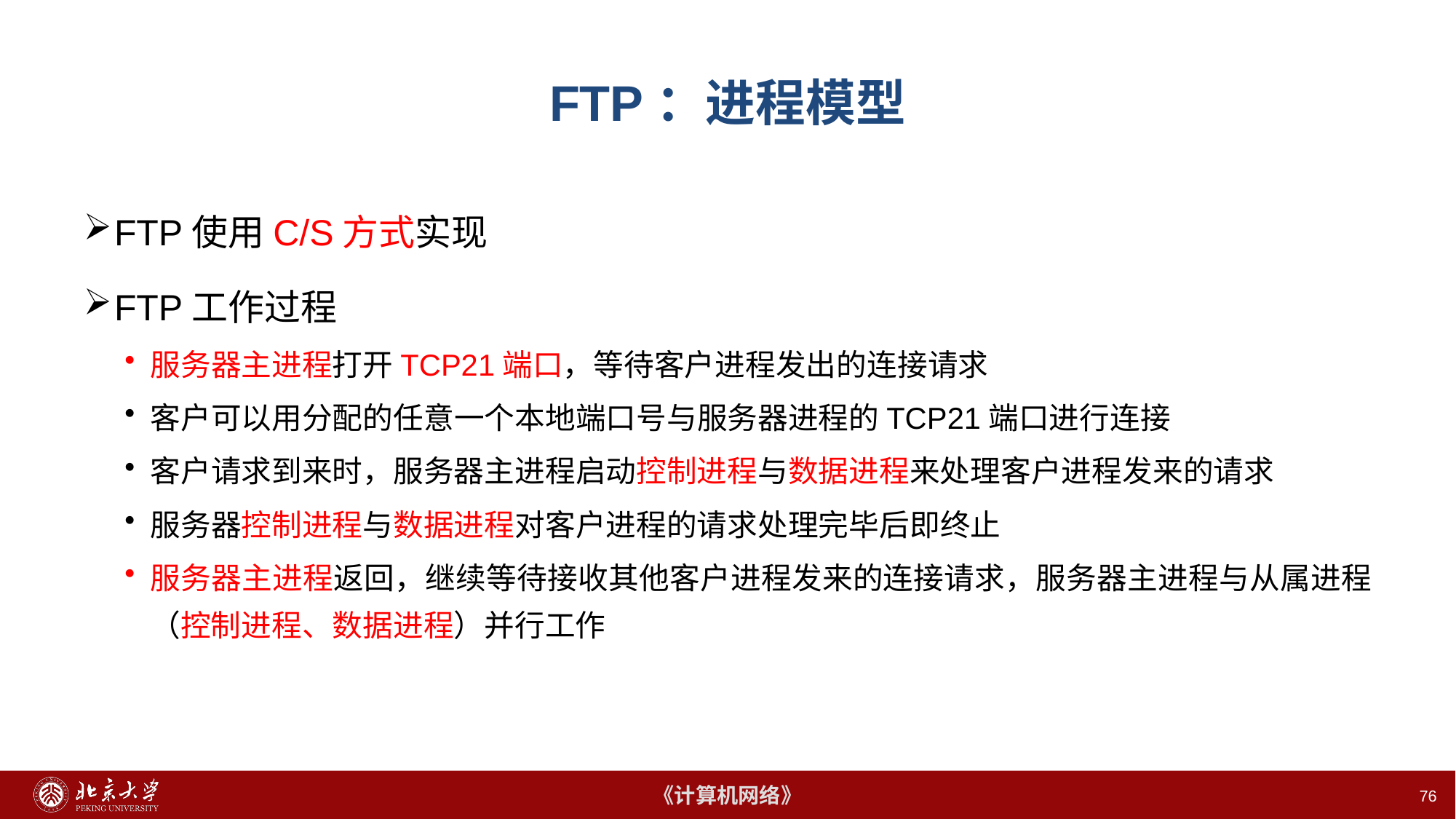

# FTP：进程模型
FTP使用C/S方式实现
FTP工作过程
服务器主进程打开TCP21端口，等待客户进程发出的连接请求
客户可以用分配的任意一个本地端口号与服务器进程的TCP21端口进行连接
客户请求到来时，服务器主进程启动控制进程与数据进程来处理客户进程发来的请求
服务器控制进程与数据进程对客户进程的请求处理完毕后即终止
服务器主进程返回，继续等待接收其他客户进程发来的连接请求，服务器主进程与从属进程（控制进程、数据进程）并行工作
76